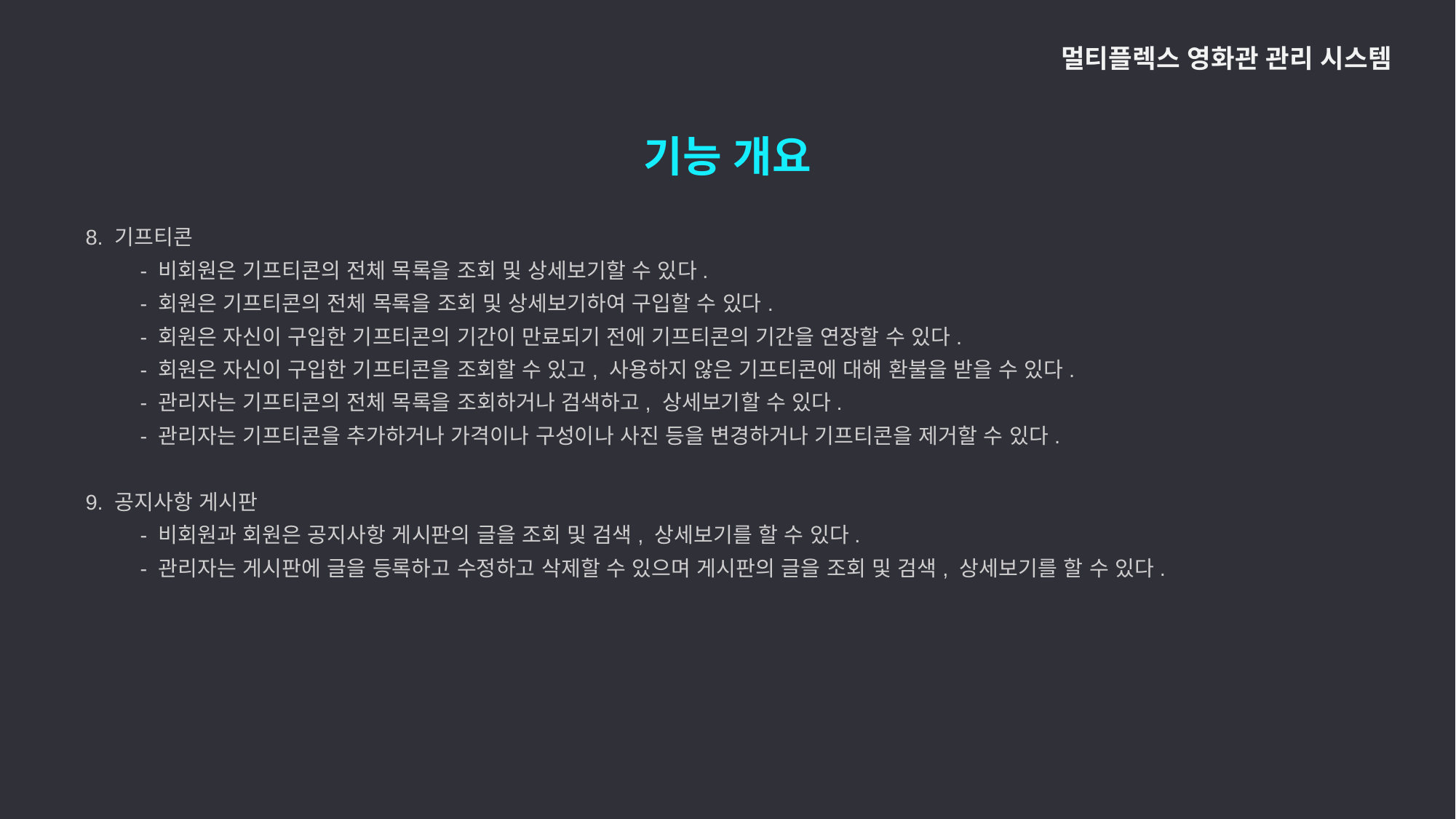

멀티플렉스 영화관 관리 시스템
기능 개요
8. 기프티콘
- 비회원은 기프티콘의 전체 목록을 조회 및 상세보기할 수 있다.
- 회원은 기프티콘의 전체 목록을 조회 및 상세보기하여 구입할 수 있다.
- 회원은 자신이 구입한 기프티콘의 기간이 만료되기 전에 기프티콘의 기간을 연장할 수 있다.
- 회원은 자신이 구입한 기프티콘을 조회할 수 있고, 사용하지 않은 기프티콘에 대해 환불을 받을 수 있다.
- 관리자는 기프티콘의 전체 목록을 조회하거나 검색하고, 상세보기할 수 있다.
- 관리자는 기프티콘을 추가하거나 가격이나 구성이나 사진 등을 변경하거나 기프티콘을 제거할 수 있다.

9. 공지사항 게시판
- 비회원과 회원은 공지사항 게시판의 글을 조회 및 검색, 상세보기를 할 수 있다.
- 관리자는 게시판에 글을 등록하고 수정하고 삭제할 수 있으며 게시판의 글을 조회 및 검색, 상세보기를 할 수 있다.